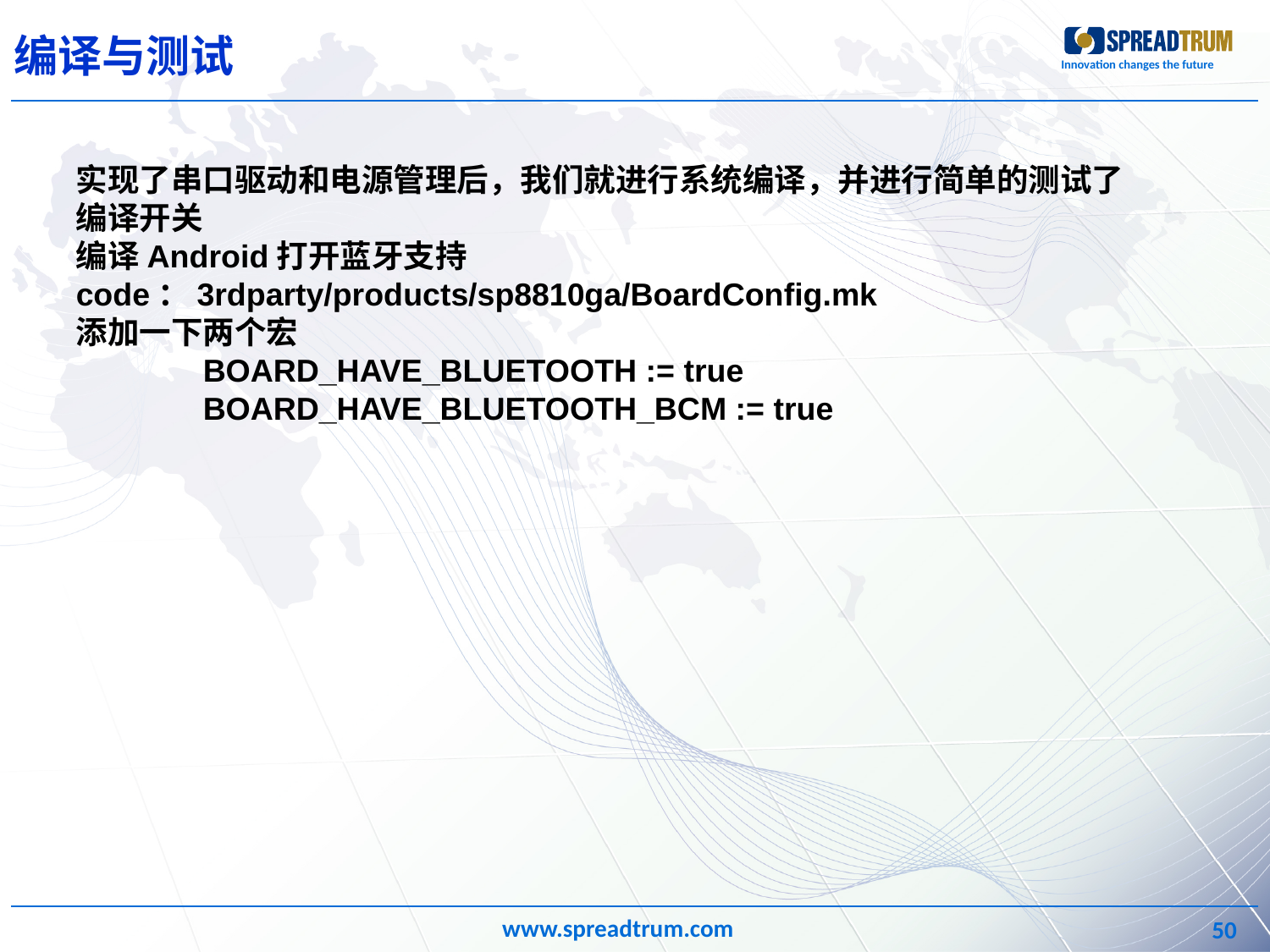

编译与测试
实现了串口驱动和电源管理后，我们就进行系统编译，并进行简单的测试了
编译开关
编译Android打开蓝牙支持
code：3rdparty/products/sp8810ga/BoardConfig.mk
添加一下两个宏
	BOARD_HAVE_BLUETOOTH := true
	BOARD_HAVE_BLUETOOTH_BCM := true